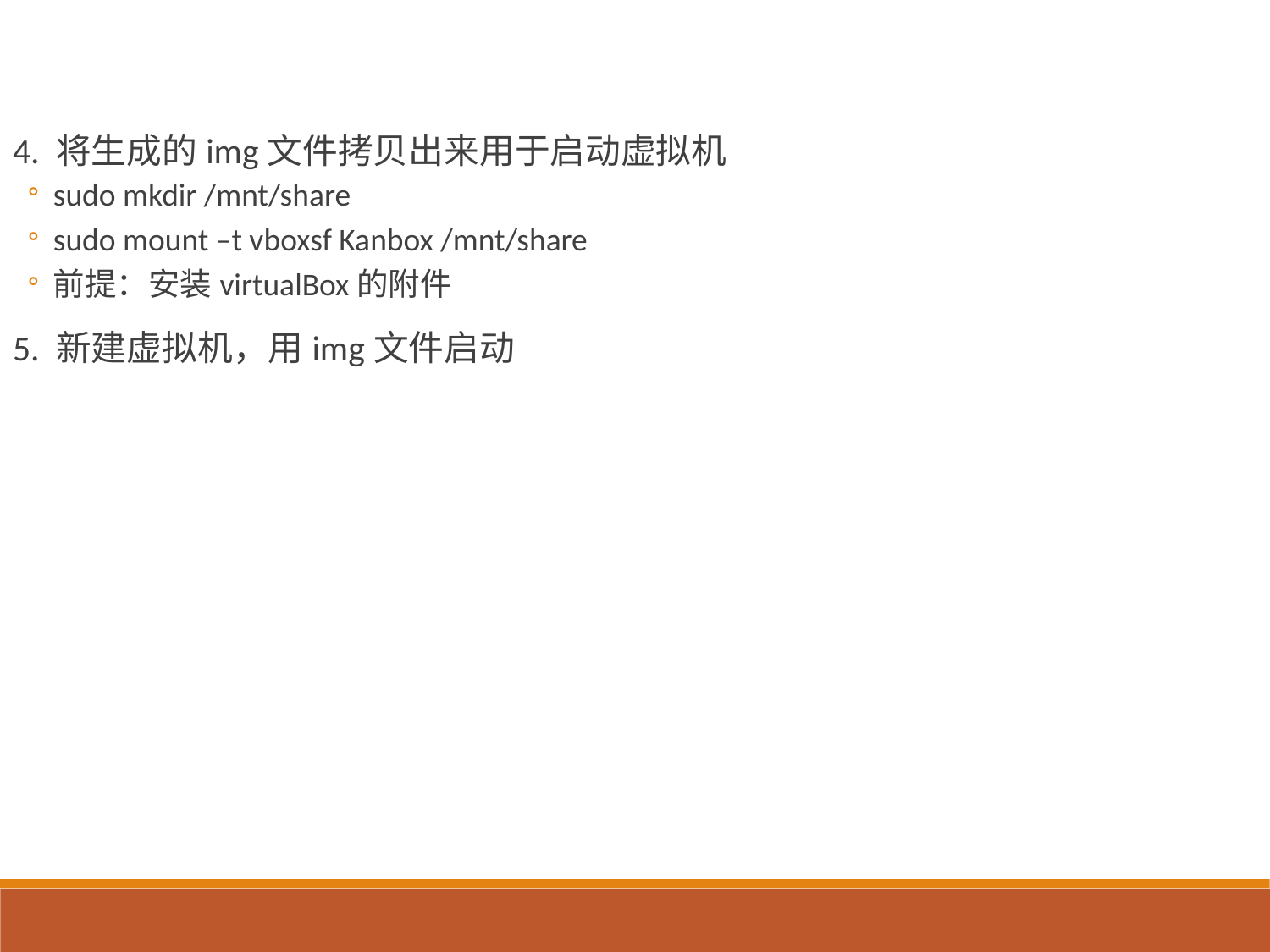

4. 将生成的img文件拷贝出来用于启动虚拟机
sudo mkdir /mnt/share
sudo mount –t vboxsf Kanbox /mnt/share
前提：安装virtualBox的附件
5. 新建虚拟机，用img文件启动